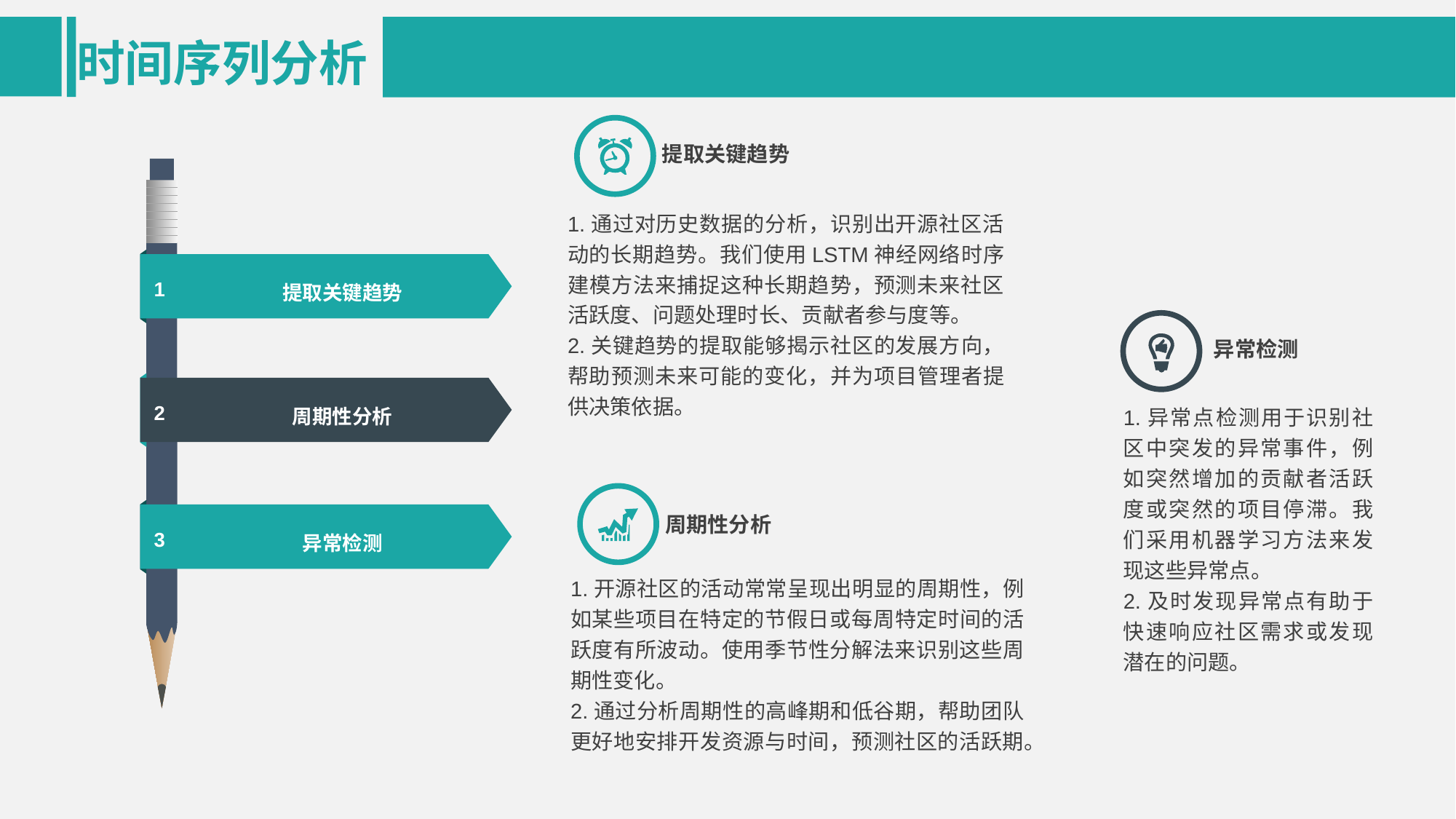

时间序列分析

提取关键趋势

1
提取关键趋势

2
周期性分析

3
异常检测

1.通过对历史数据的分析，识别出开源社区活动的长期趋势。我们使用LSTM神经网络时序建模方法来捕捉这种长期趋势，预测未来社区活跃度、问题处理时长、贡献者参与度等。
2.关键趋势的提取能够揭示社区的发展方向，帮助预测未来可能的变化，并为项目管理者提供决策依据。

异常检测

1.异常点检测用于识别社区中突发的异常事件，例如突然增加的贡献者活跃度或突然的项目停滞。我们采用机器学习方法来发现这些异常点。
2.及时发现异常点有助于快速响应社区需求或发现潜在的问题。

周期性分析

1.开源社区的活动常常呈现出明显的周期性，例如某些项目在特定的节假日或每周特定时间的活跃度有所波动。使用季节性分解法来识别这些周期性变化。
2.通过分析周期性的高峰期和低谷期，帮助团队更好地安排开发资源与时间，预测社区的活跃期。